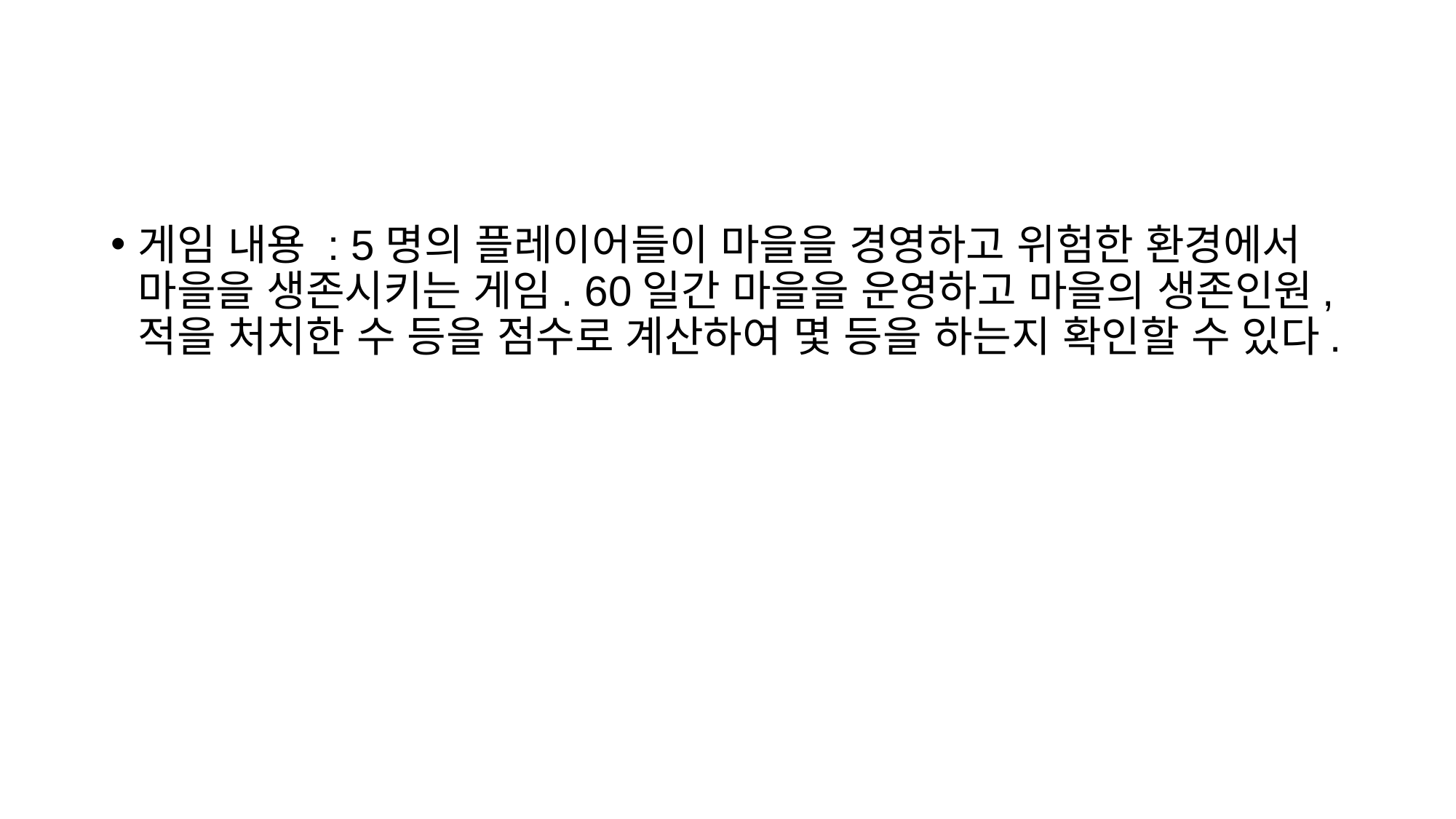

#
게임 내용 : 5명의 플레이어들이 마을을 경영하고 위험한 환경에서 마을을 생존시키는 게임. 60일간 마을을 운영하고 마을의 생존인원, 적을 처치한 수 등을 점수로 계산하여 몇 등을 하는지 확인할 수 있다.